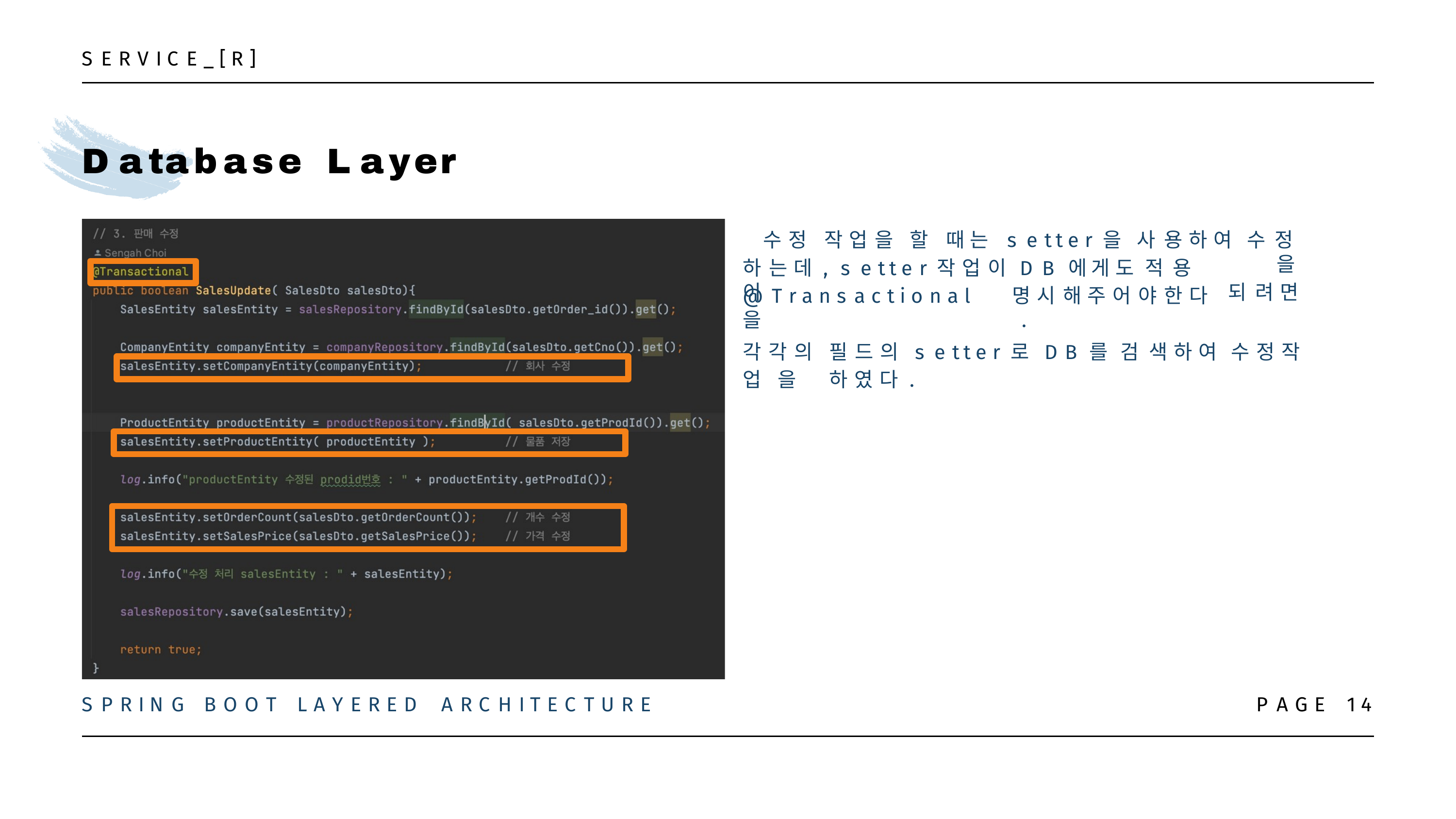

S E R V I C E _ [ R ]

# Database	Layer

수 정	작 업 을	할	때 는	s e t t e r 을	사 용 하 여	수 정 을
되 려 면
하 는 데 ,	s e t t e r 작 업 이	D B 에 게 도	적 용 이
@ T r a n s a c t i o n a l 을
명 시 해 주 어 야 한 다 .
각 각 의	필 드 의	s e t t e r 로	D B 를	검 색 하 여	수 정 작 업  을	하 였 다 .
S P R I N G
B O O T
L A Y E R E D
A R C H I T E C T U R E
P A G E	1 4